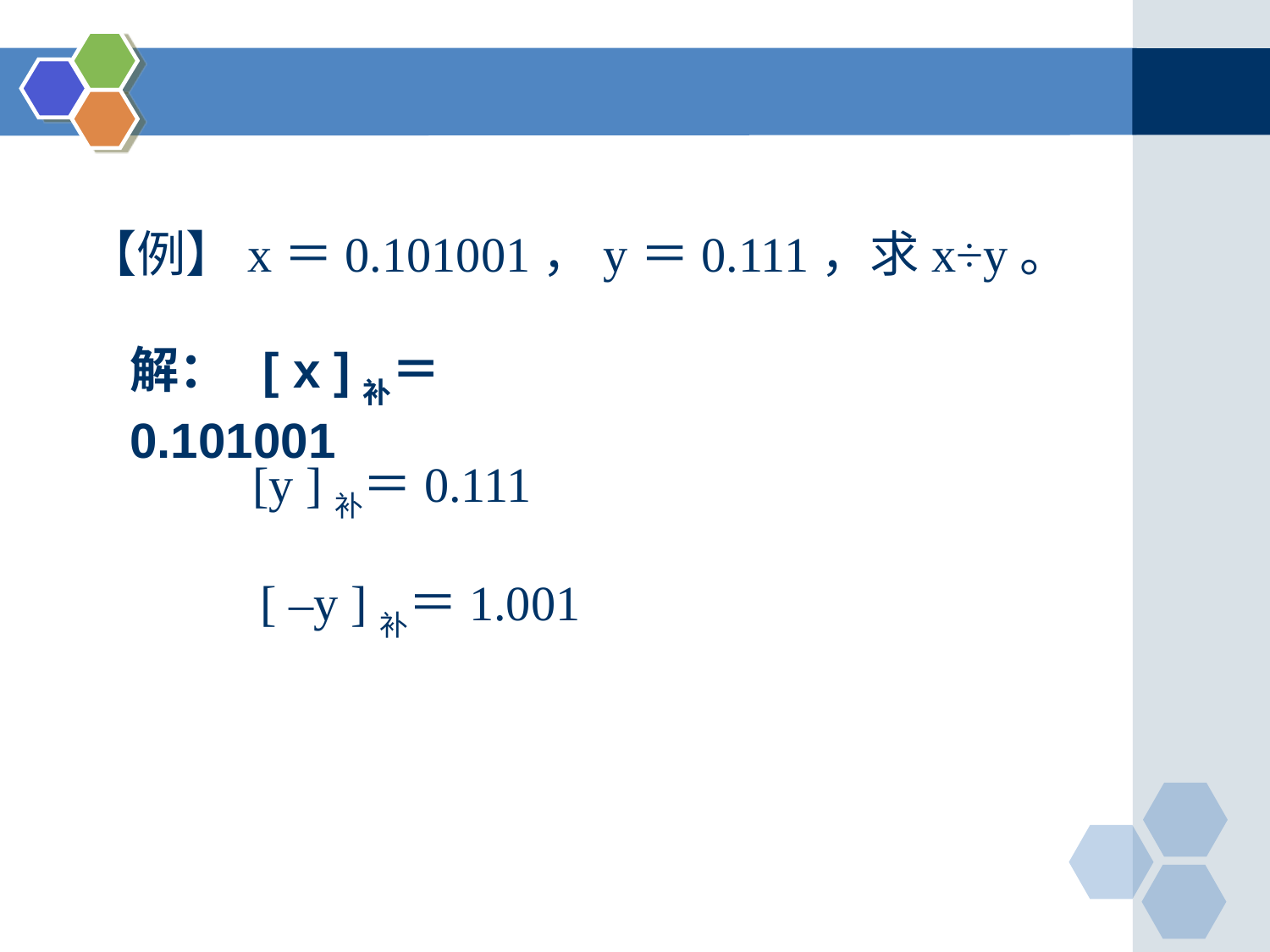

【例】x＝0.101001，y＝0.111，求x÷y。
解：  [ x ]补＝0.101001
     [y ]补＝0.111
[ –y ]补＝1.001